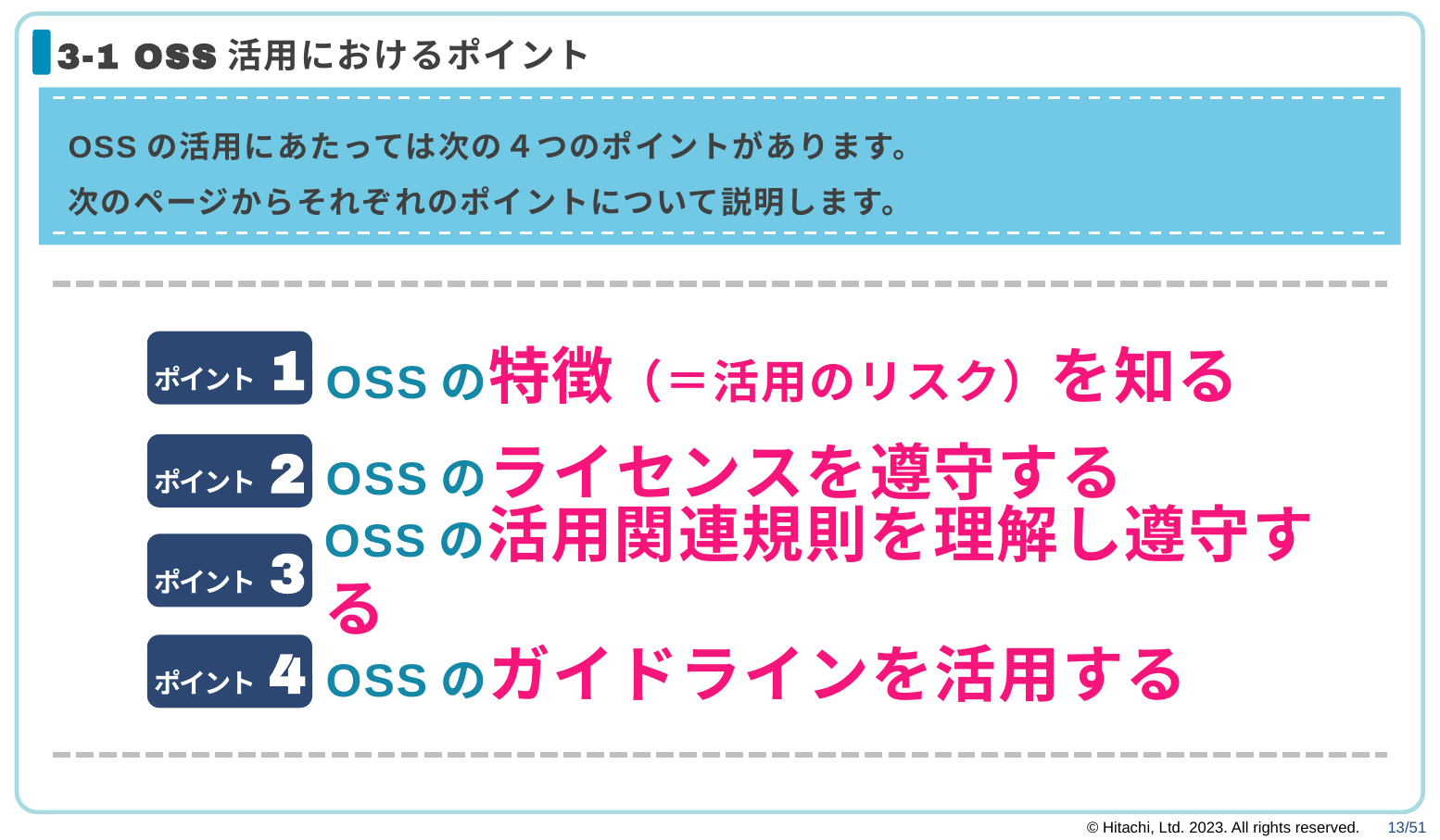

# 3-1 OSS活用におけるポイント

OSSの活用にあたっては次の４つのポイントがあります。
次のページからそれぞれのポイントについて説明します。
OSSの特徴（＝活用のリスク）を知る
OSSのライセンスを遵守する
OSSのガイドラインを活用する
ポイント 1
ポイント 2
OSSの活用関連規則を理解し遵守する
ポイント 3
ポイント 4